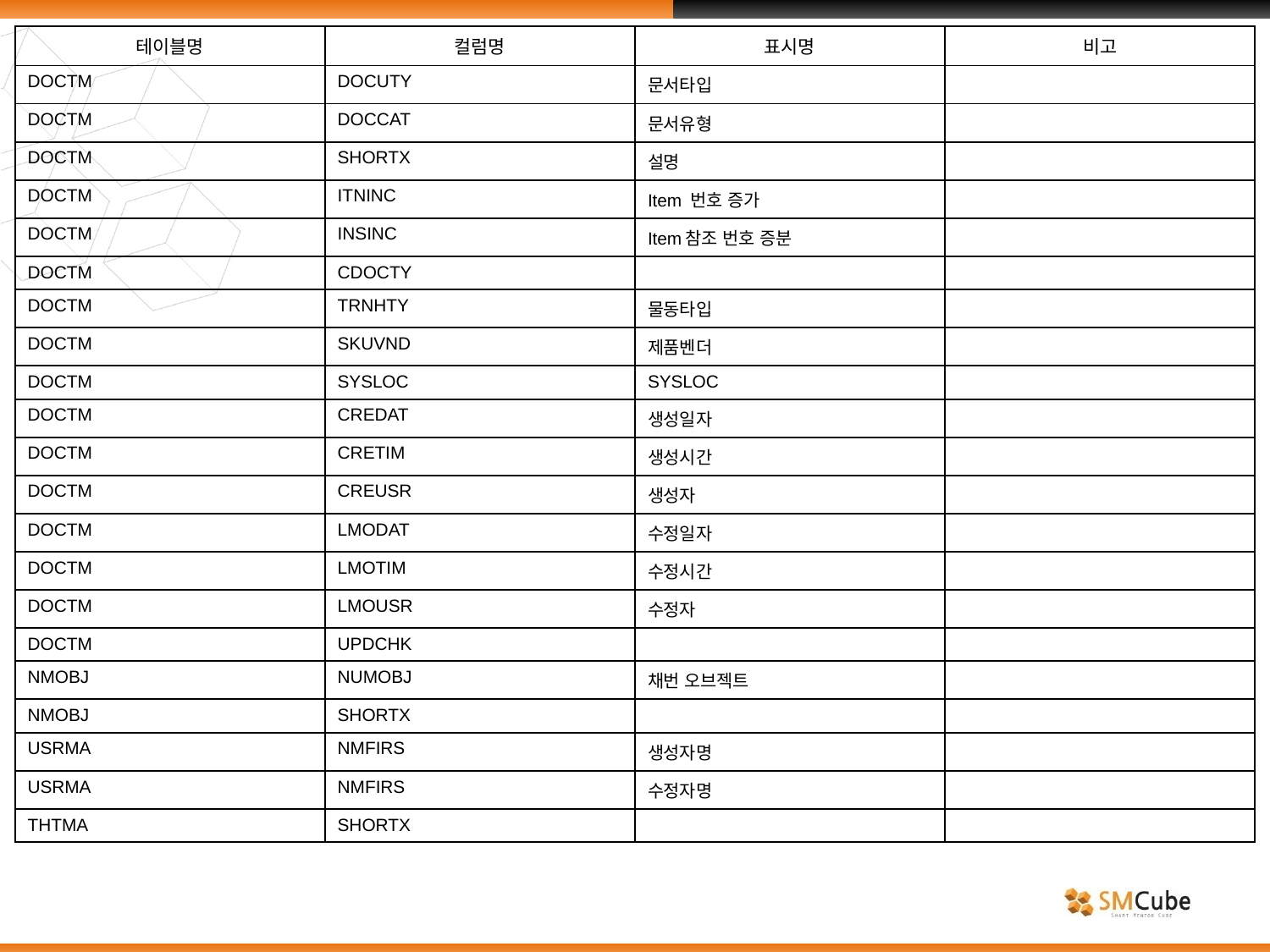

| 테이블명 | 컬럼명 | 표시명 | 비고 |
| --- | --- | --- | --- |
| DOCTM | DOCUTY | 문서타입 |  |
| DOCTM | DOCCAT | 문서유형 |  |
| DOCTM | SHORTX | 설명 |  |
| DOCTM | ITNINC | Item 번호 증가 |  |
| DOCTM | INSINC | Item참조 번호 증분 |  |
| DOCTM | CDOCTY |  |  |
| DOCTM | TRNHTY | 물동타입 |  |
| DOCTM | SKUVND | 제품벤더 |  |
| DOCTM | SYSLOC | SYSLOC |  |
| DOCTM | CREDAT | 생성일자 |  |
| DOCTM | CRETIM | 생성시간 |  |
| DOCTM | CREUSR | 생성자 |  |
| DOCTM | LMODAT | 수정일자 |  |
| DOCTM | LMOTIM | 수정시간 |  |
| DOCTM | LMOUSR | 수정자 |  |
| DOCTM | UPDCHK |  |  |
| NMOBJ | NUMOBJ | 채번 오브젝트 |  |
| NMOBJ | SHORTX |  |  |
| USRMA | NMFIRS | 생성자명 |  |
| USRMA | NMFIRS | 수정자명 |  |
| THTMA | SHORTX |  |  |